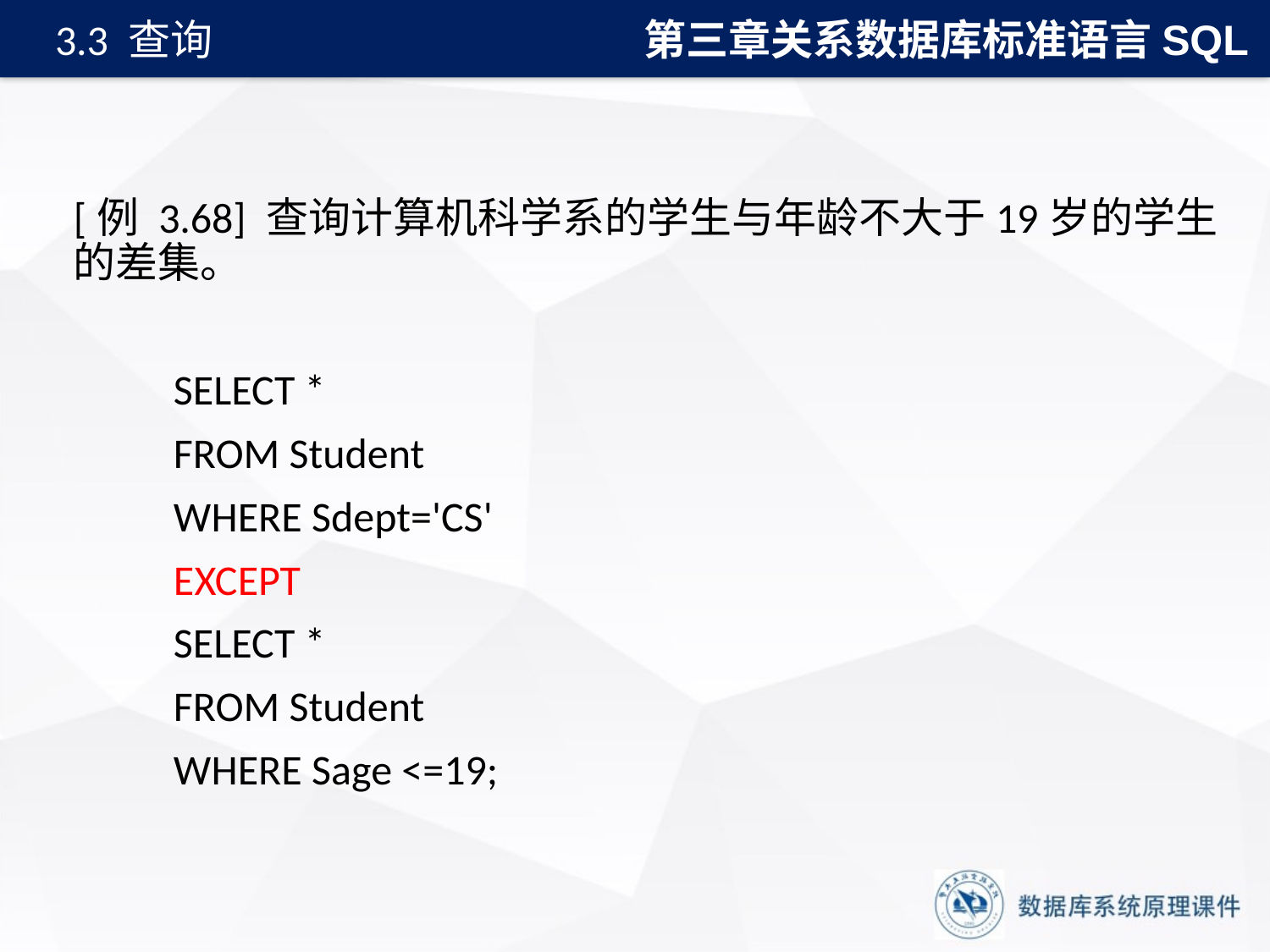

第三章关系数据库标准语言SQL
3.3 查询
[例 3.68] 查询计算机科学系的学生与年龄不大于19岁的学生的差集。

SELECT *
FROM Student
WHERE Sdept='CS'
EXCEPT
SELECT *
FROM Student
WHERE Sage <=19;